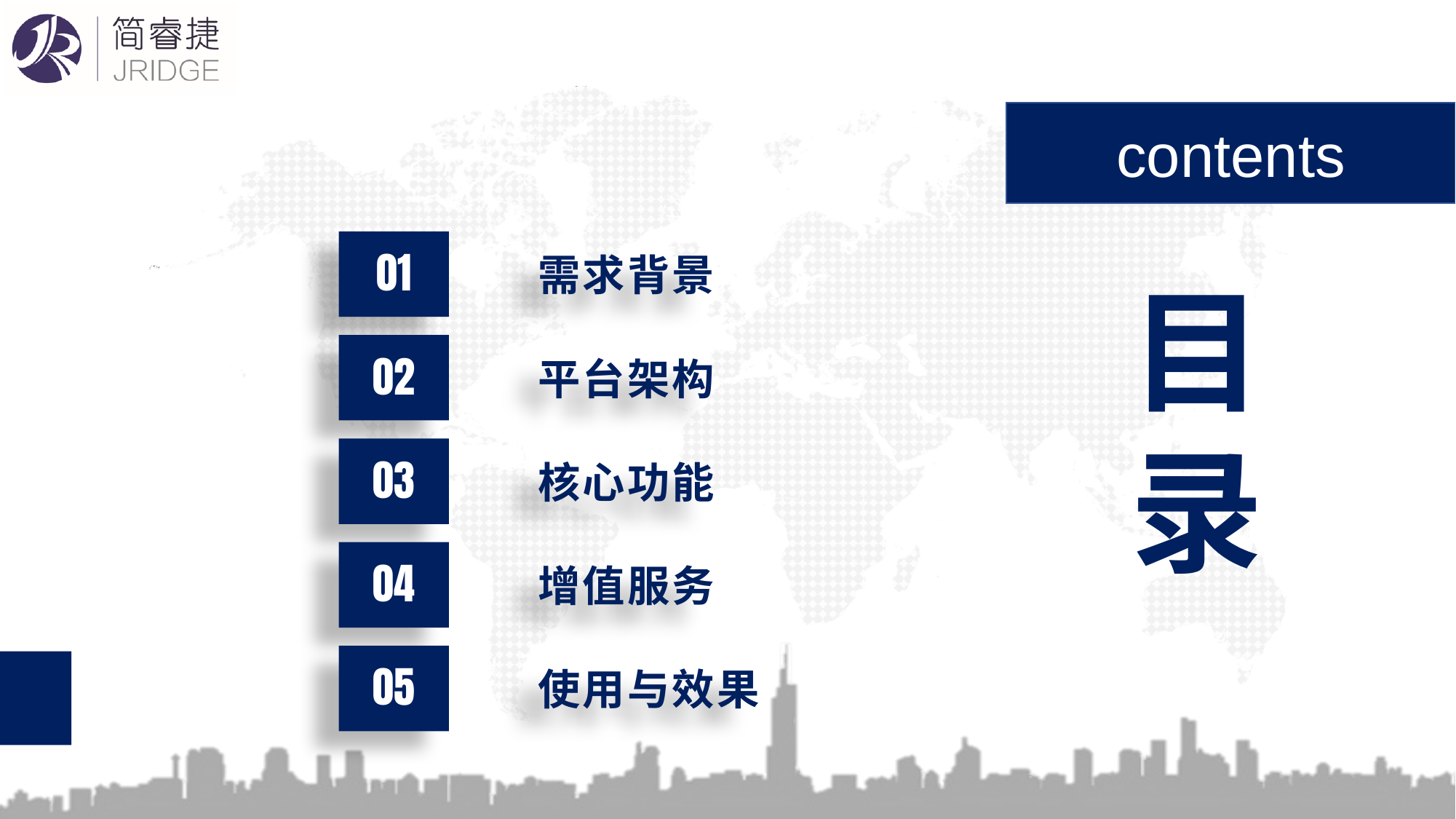

contents
目
录
01
需求背景
02
平台架构
核心功能
03
04
增值服务
05
使用与效果